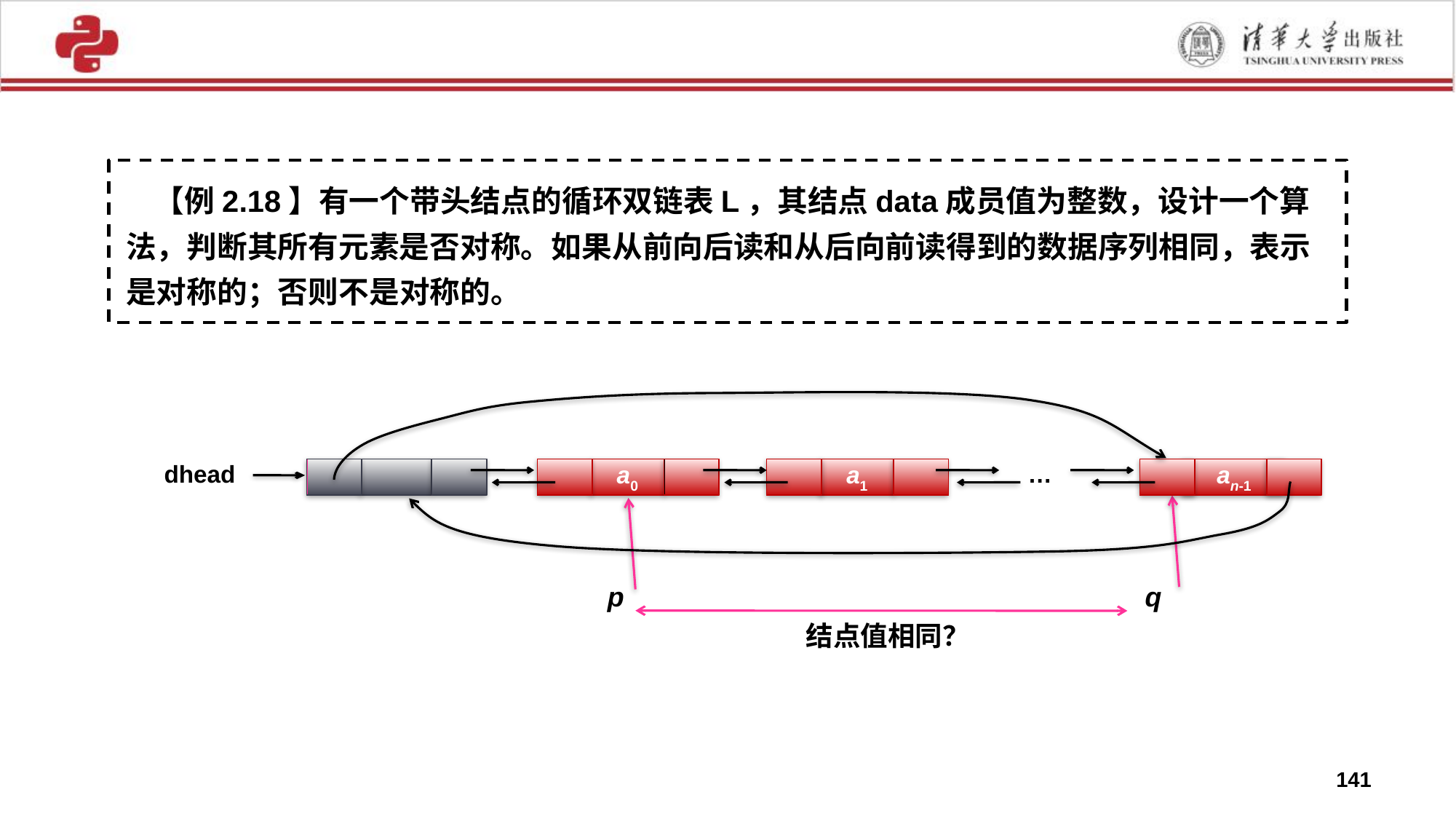

【例2.18】有一个带头结点的循环双链表L，其结点data成员值为整数，设计一个算法，判断其所有元素是否对称。如果从前向后读和从后向前读得到的数据序列相同，表示是对称的；否则不是对称的。

dhead

a0

a1

…

an-1

p
q
结点值相同？
141